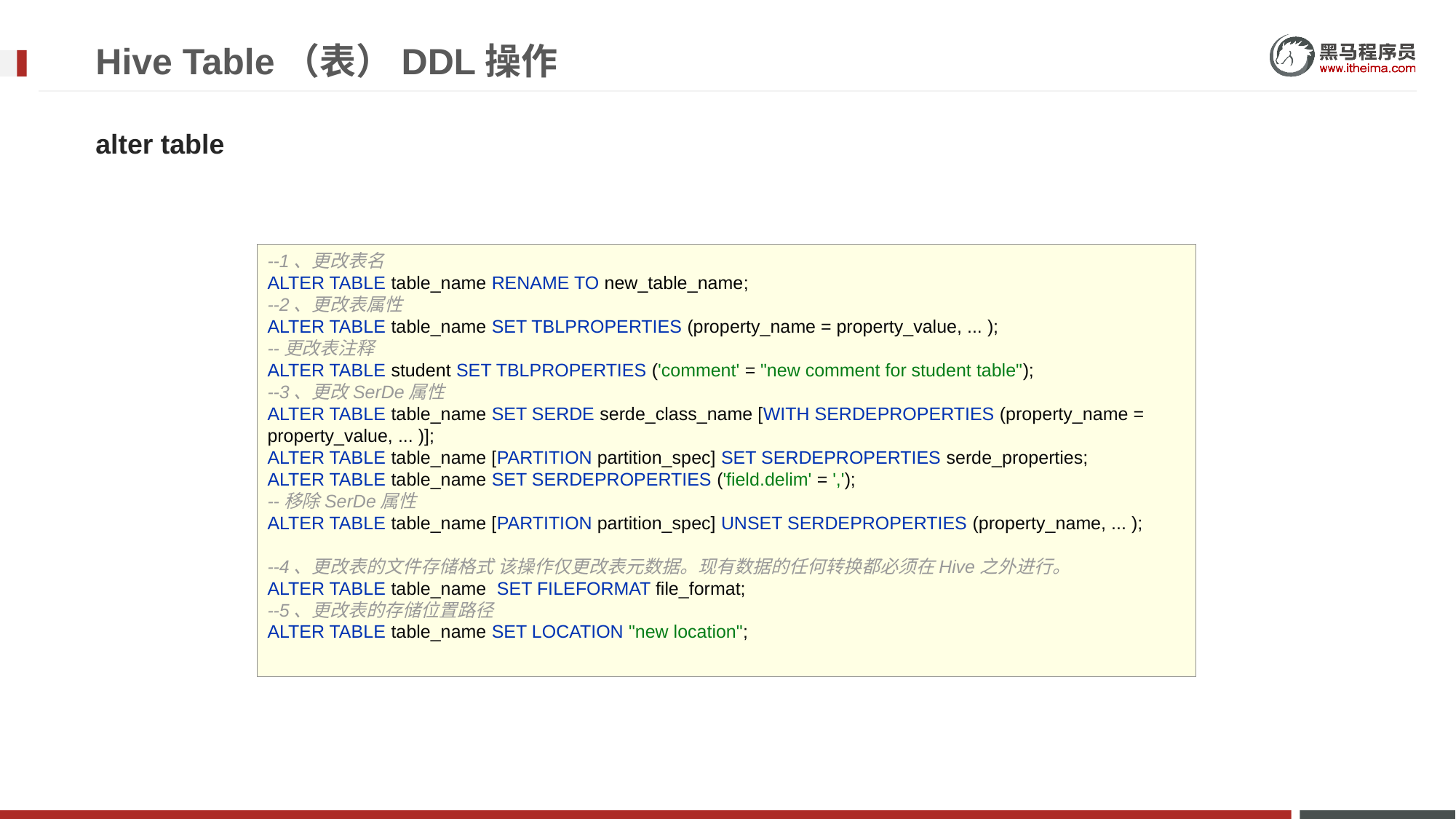

# Hive Table（表）DDL操作
alter table
--1、更改表名
ALTER TABLE table_name RENAME TO new_table_name;
--2、更改表属性
ALTER TABLE table_name SET TBLPROPERTIES (property_name = property_value, ... );
--更改表注释
ALTER TABLE student SET TBLPROPERTIES ('comment' = "new comment for student table");
--3、更改SerDe属性
ALTER TABLE table_name SET SERDE serde_class_name [WITH SERDEPROPERTIES (property_name = property_value, ... )];
ALTER TABLE table_name [PARTITION partition_spec] SET SERDEPROPERTIES serde_properties;
ALTER TABLE table_name SET SERDEPROPERTIES ('field.delim' = ',');
--移除SerDe属性
ALTER TABLE table_name [PARTITION partition_spec] UNSET SERDEPROPERTIES (property_name, ... );
--4、更改表的文件存储格式 该操作仅更改表元数据。现有数据的任何转换都必须在Hive之外进行。
ALTER TABLE table_name  SET FILEFORMAT file_format;
--5、更改表的存储位置路径
ALTER TABLE table_name SET LOCATION "new location";